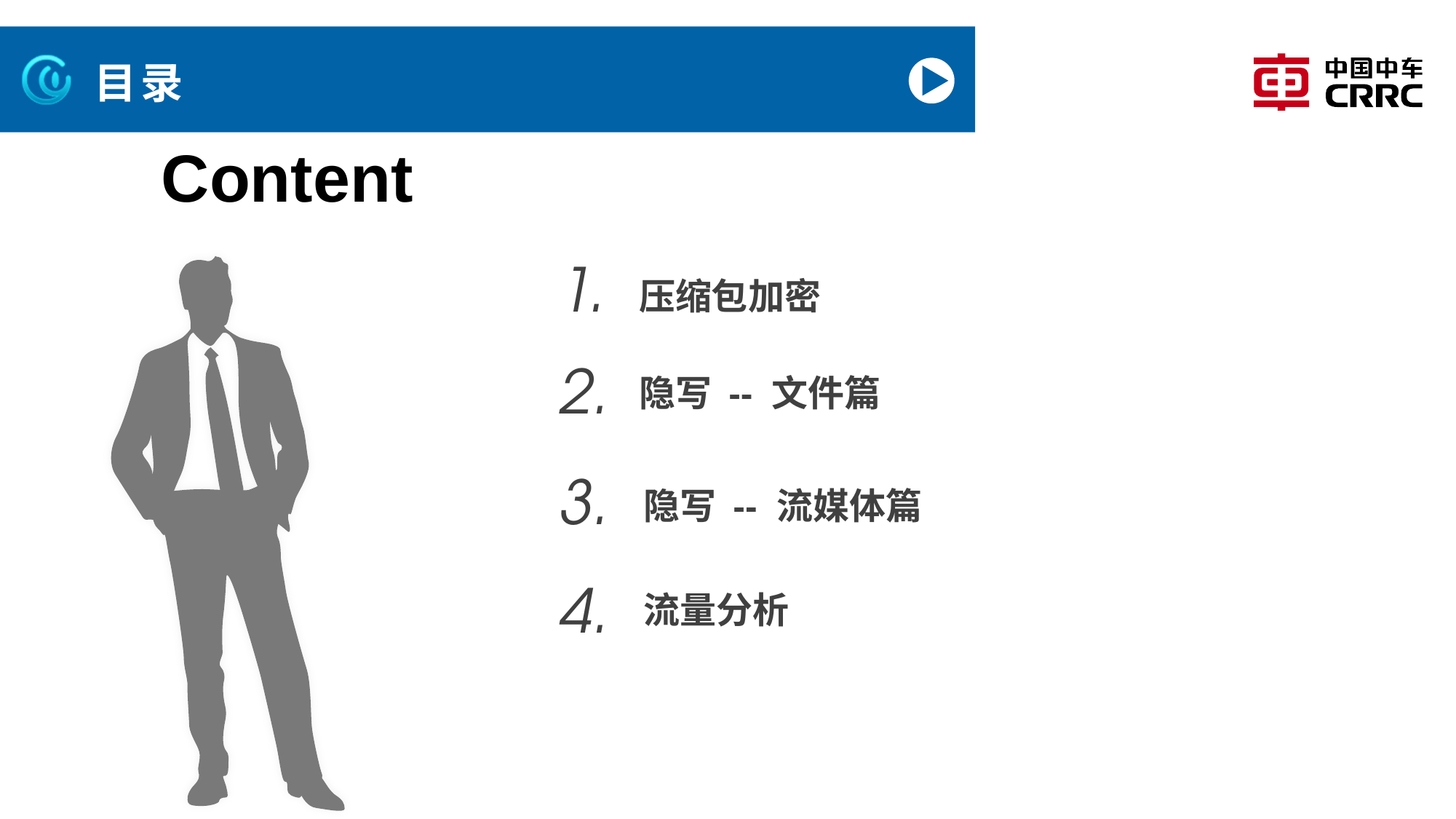

# 目录
Content
1.
压缩包加密
2.
隐写 -- 文件篇
3.
隐写 -- 流媒体篇
4.
流量分析